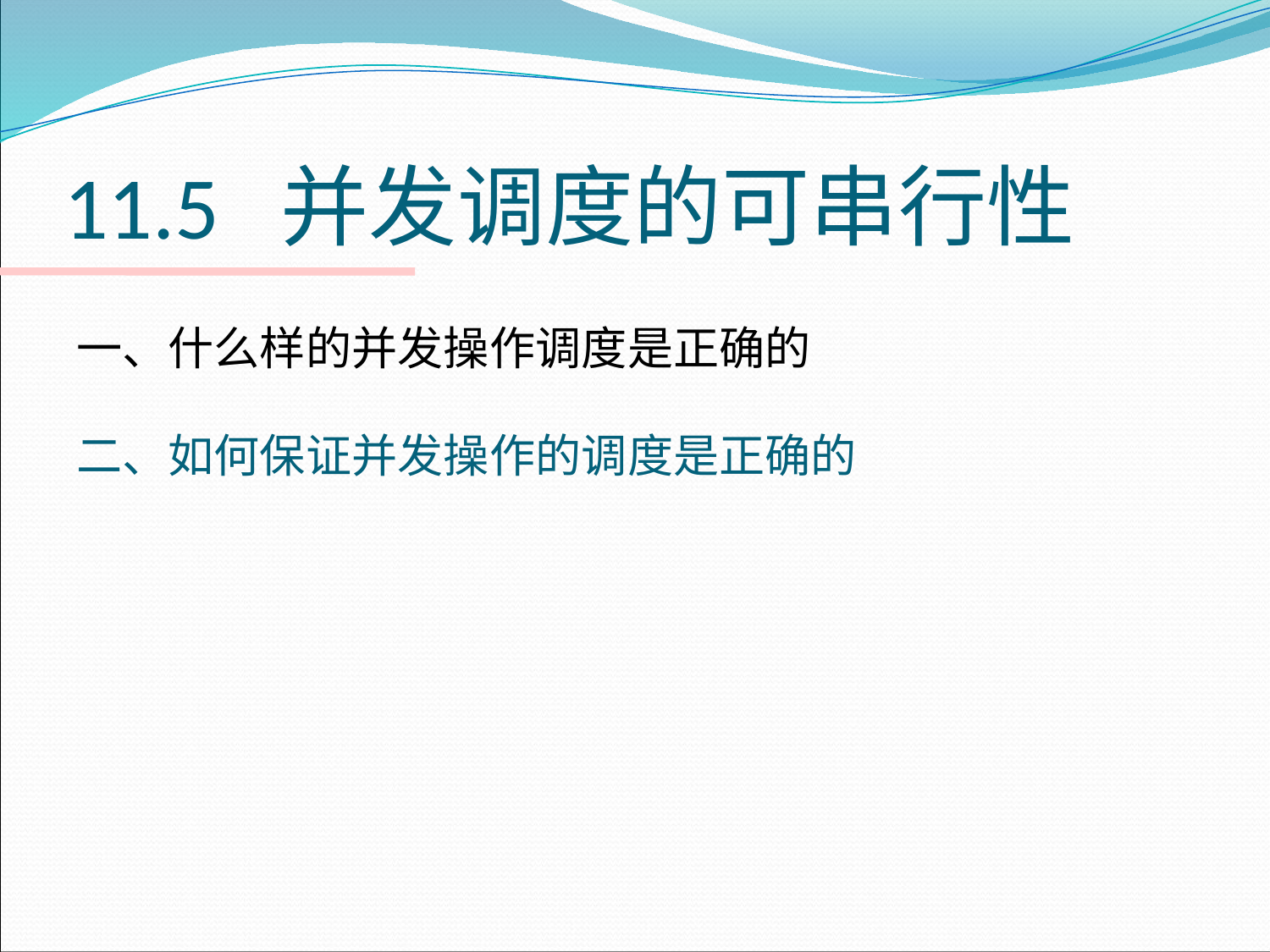

# 11.5  并发调度的可串行性
一、什么样的并发操作调度是正确的
二、如何保证并发操作的调度是正确的

1032